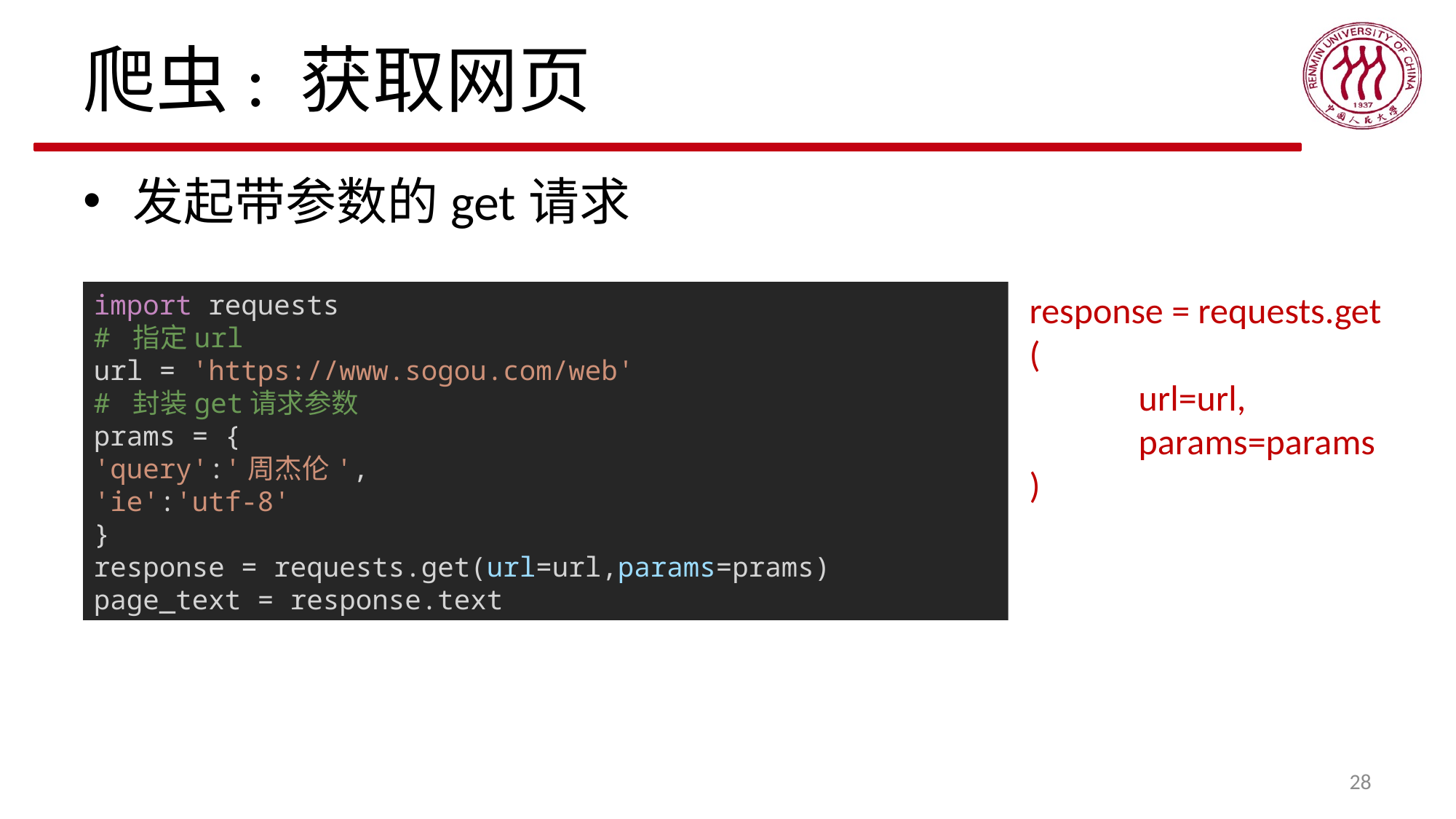

# 爬虫: 获取网页
发起带参数的get请求

import requests
# 指定url
url = 'https://www.sogou.com/web'
# 封装get请求参数
prams = {
'query':'周杰伦',
'ie':'utf-8'
}
response = requests.get(url=url,params=prams)
page_text = response.text
response = requests.get
(
	url=url,
	params=params
)
28